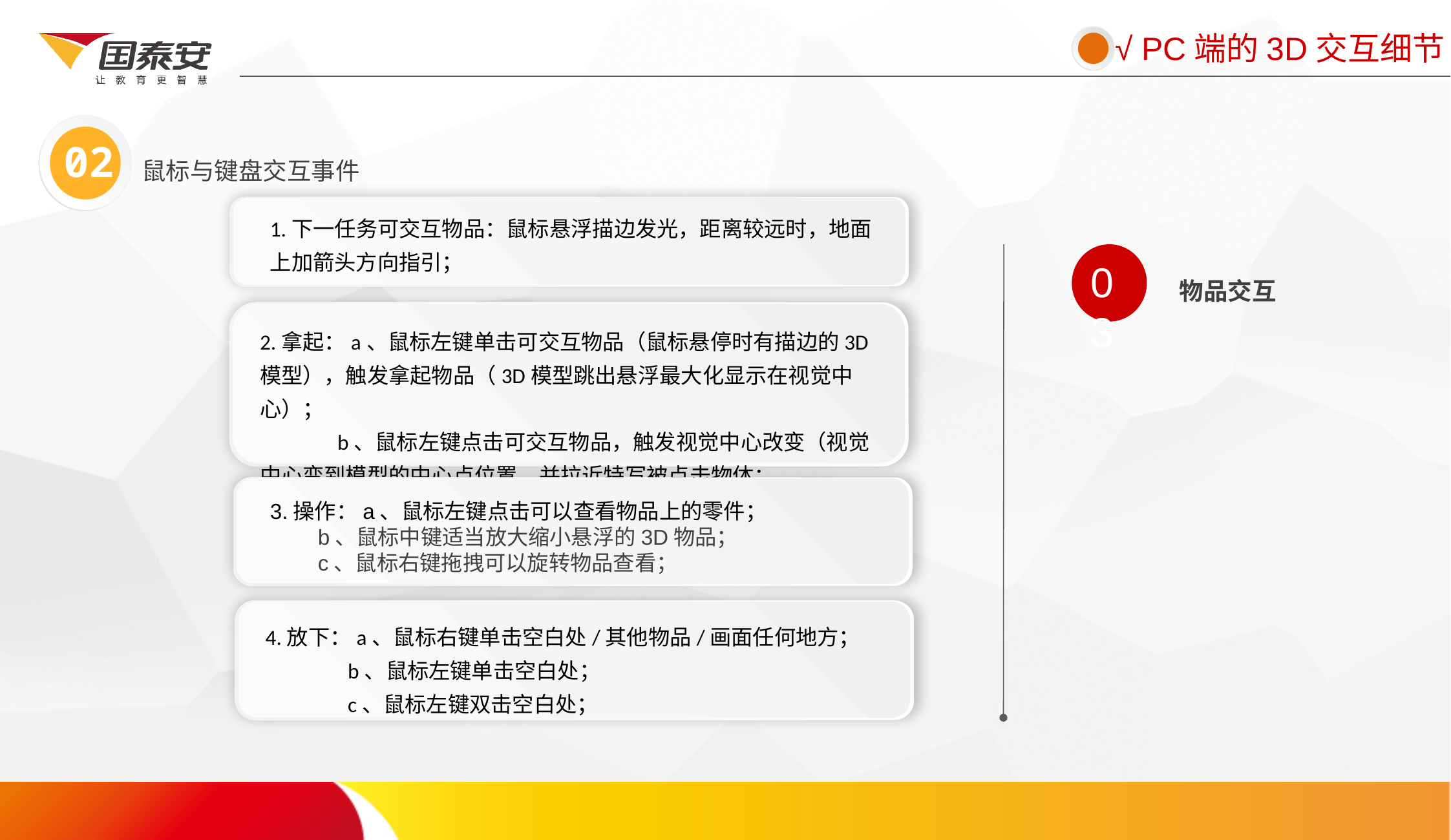

√ PC端的3D交互细节

02
鼠标与键盘交互事件

1.下一任务可交互物品：鼠标悬浮描边发光，距离较远时，地面上加箭头方向指引；

03
物品交互

2.拿起：a、鼠标左键单击可交互物品（鼠标悬停时有描边的3D模型），触发拿起物品（3D模型跳出悬浮最大化显示在视觉中心）；
                b、鼠标左键点击可交互物品，触发视觉中心改变（视觉中心变到模型的中心点位置，并拉近特写被点击物体；

3.操作：a、鼠标左键点击可以查看物品上的零件；
        b、鼠标中键适当放大缩小悬浮的3D物品；
        c、鼠标右键拖拽可以旋转物品查看；

4.放下：a、鼠标右键单击空白处/其他物品/画面任何地方；
                 b、鼠标左键单击空白处；
                 c、鼠标左键双击空白处；